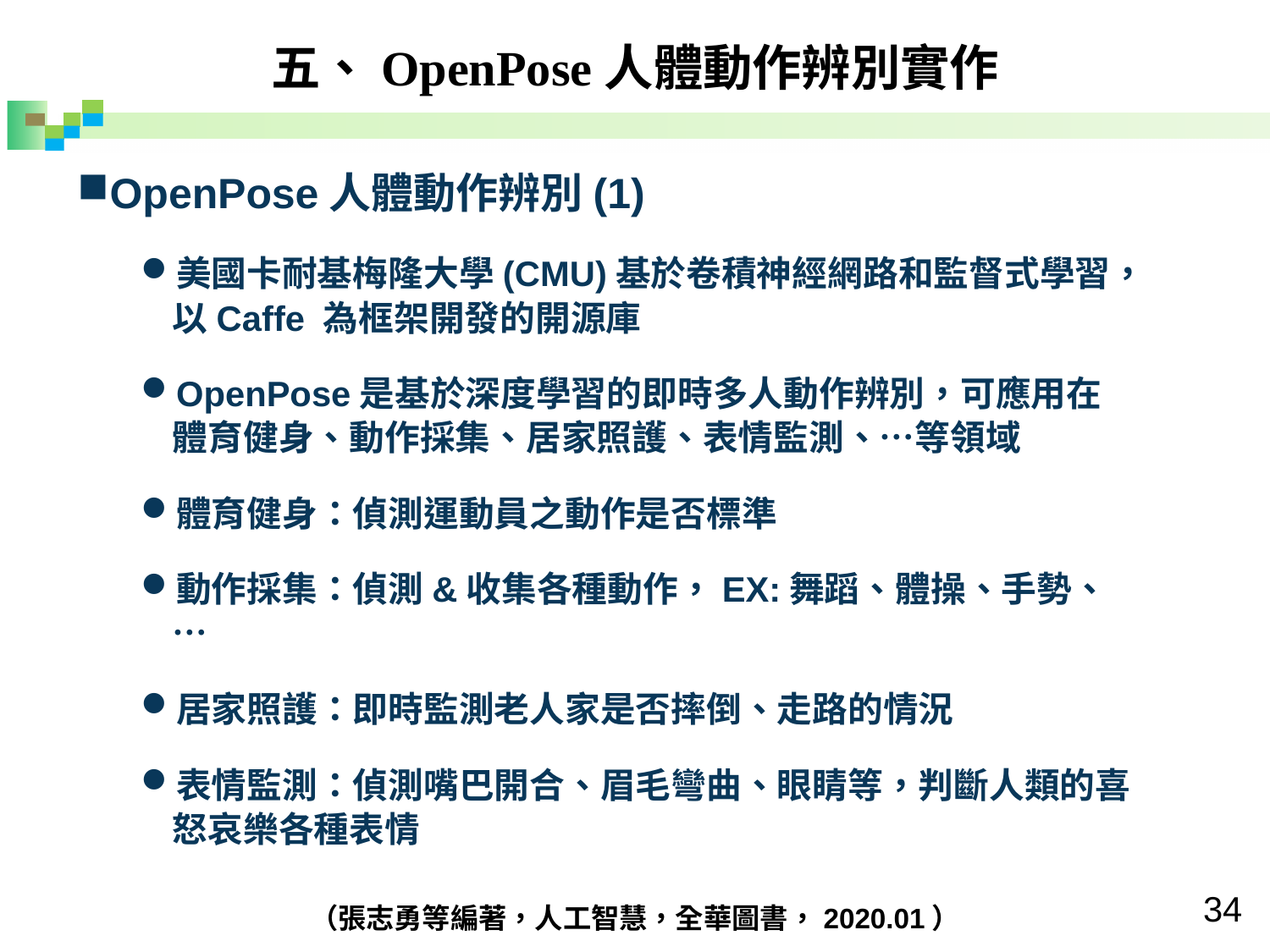

五、OpenPose人體動作辨別實作
OpenPose人體動作辨別(1)
美國卡耐基梅隆大學(CMU)基於卷積神經網路和監督式學習，以Caffe 為框架開發的開源庫
OpenPose是基於深度學習的即時多人動作辨別，可應用在體育健身、動作採集、居家照護、表情監測、…等領域
體育健身：偵測運動員之動作是否標準
動作採集：偵測&收集各種動作，EX:舞蹈、體操、手勢、…
居家照護：即時監測老人家是否摔倒、走路的情況
表情監測：偵測嘴巴開合、眉毛彎曲、眼睛等，判斷人類的喜怒哀樂各種表情

（張志勇等編著，人工智慧，全華圖書，2020.01）